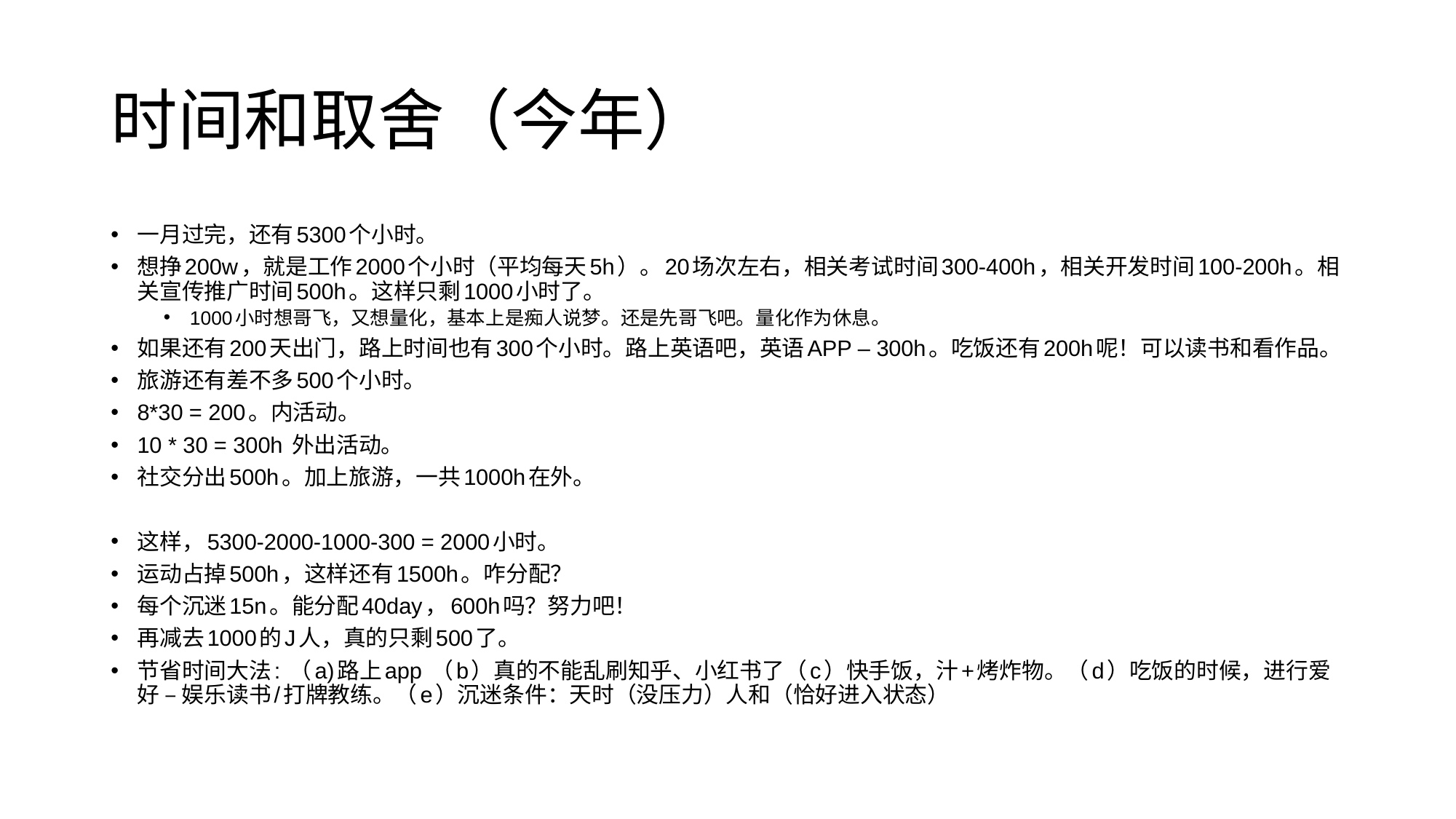

# 时间和取舍（今年）
一月过完，还有5300个小时。
想挣200w，就是工作2000个小时（平均每天5h）。20场次左右，相关考试时间300-400h，相关开发时间100-200h。相关宣传推广时间500h。这样只剩1000小时了。
1000小时想哥飞，又想量化，基本上是痴人说梦。还是先哥飞吧。量化作为休息。
如果还有200天出门，路上时间也有300个小时。路上英语吧，英语APP – 300h。吃饭还有200h呢！可以读书和看作品。
旅游还有差不多500个小时。
8*30 = 200。内活动。
10 * 30 = 300h 外出活动。
社交分出500h。加上旅游，一共1000h在外。

这样，5300-2000-1000-300 = 2000小时。
运动占掉500h，这样还有1500h。咋分配？
每个沉迷15n。能分配40day，600h吗？努力吧！
再减去1000的J人，真的只剩500了。
节省时间大法: （a)路上app （b）真的不能乱刷知乎、小红书了（c）快手饭，汁+烤炸物。（d）吃饭的时候，进行爱好 – 娱乐读书/打牌教练。（e）沉迷条件：天时（没压力）人和（恰好进入状态）